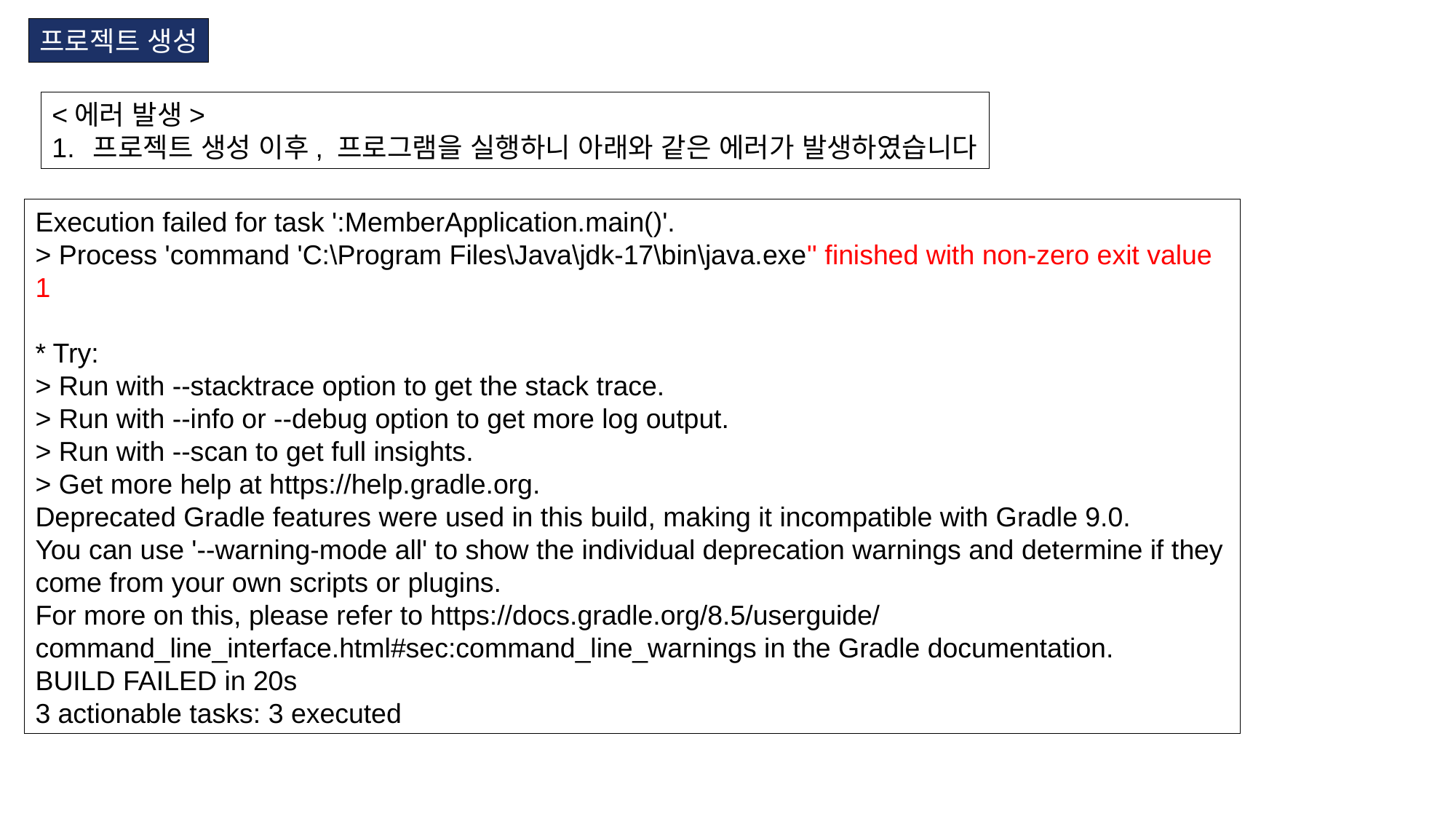

프로젝트 생성
<에러 발생>
프로젝트 생성 이후, 프로그램을 실행하니 아래와 같은 에러가 발생하였습니다
Execution failed for task ':MemberApplication.main()'.
> Process 'command 'C:\Program Files\Java\jdk-17\bin\java.exe'' finished with non-zero exit value 1

* Try:
> Run with --stacktrace option to get the stack trace.
> Run with --info or --debug option to get more log output.
> Run with --scan to get full insights.
> Get more help at https://help.gradle.org.
Deprecated Gradle features were used in this build, making it incompatible with Gradle 9.0.
You can use '--warning-mode all' to show the individual deprecation warnings and determine if they come from your own scripts or plugins.
For more on this, please refer to https://docs.gradle.org/8.5/userguide/command_line_interface.html#sec:command_line_warnings in the Gradle documentation.
BUILD FAILED in 20s
3 actionable tasks: 3 executed